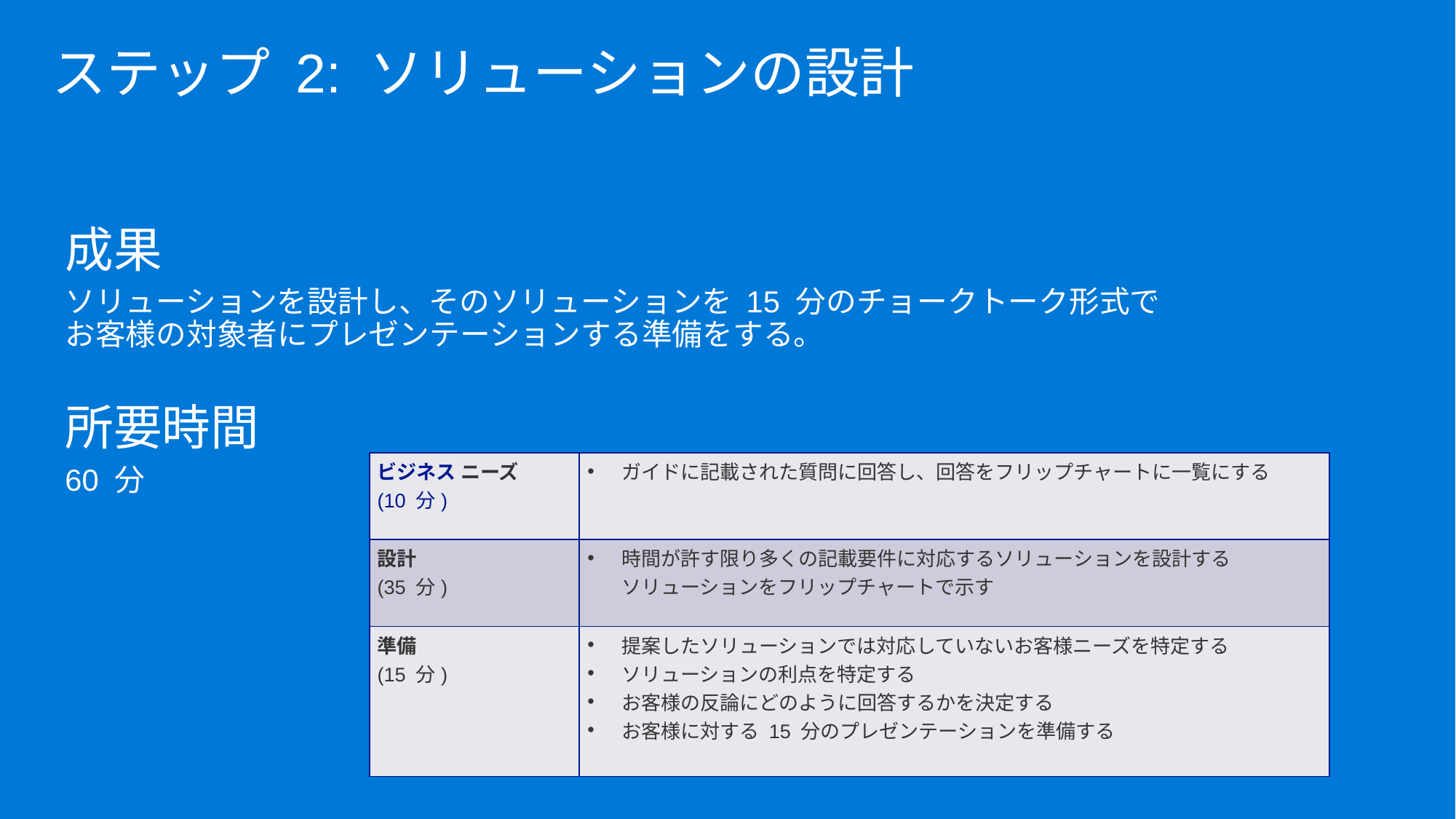

# ステップ 2: ソリューションの設計
成果
ソリューションを設計し、そのソリューションを 15 分のチョークトーク形式で
お客様の対象者にプレゼンテーションする準備をする。

所要時間
60 分
| ビジネス ニーズ (10 分) | ガイドに記載された質問に回答し、回答をフリップチャートに一覧にする |
| --- | --- |
| 設計 (35 分) | 時間が許す限り多くの記載要件に対応するソリューションを設計する ソリューションをフリップチャートで示す |
| 準備 (15 分) | 提案したソリューションでは対応していないお客様ニーズを特定する ソリューションの利点を特定する お客様の反論にどのように回答するかを決定する お客様に対する 15 分のプレゼンテーションを準備する |